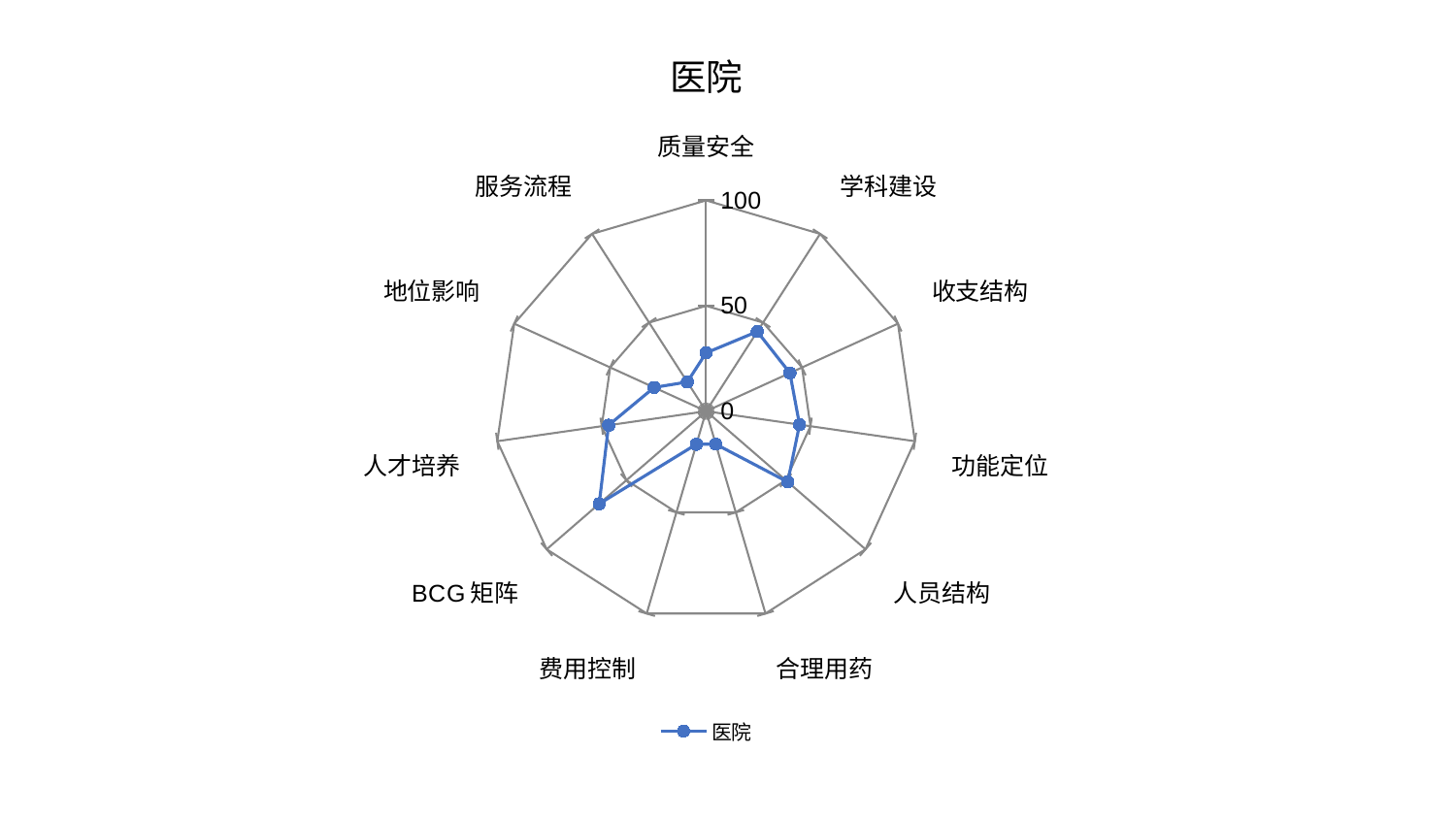

### Chart: 医院

| Category | 医院 |
|---|---|
| 质量安全 | 27.674609891489673 |
| 学科建设 | 44.919260009923505 |
| 收支结构 | 43.68762524188362 |
| 功能定位 | 44.770221157158254 |
| 人员结构 | 51.21067439297351 |
| 合理用药 | 16.296272918080174 |
| 费用控制 | 16.329177944202314 |
| BCG矩阵 | 67.06105423361295 |
| 人才培养 | 46.69819615039305 |
| 地位影响 | 27.101390523339166 |
| 服务流程 | 16.4953181062858 |
169